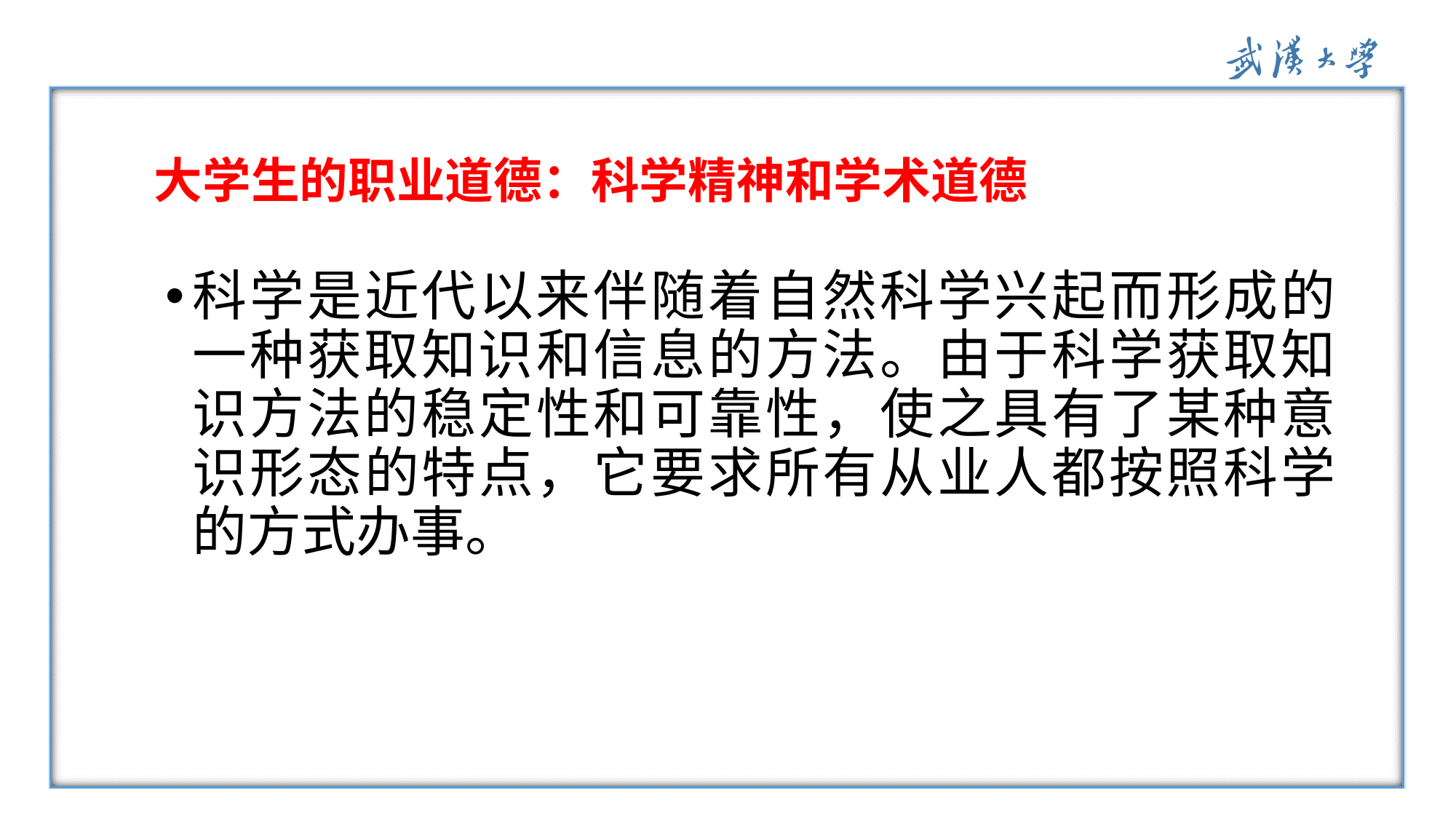

# 大学生的职业道德：科学精神和学术道德
科学是近代以来伴随着自然科学兴起而形成的一种获取知识和信息的方法。由于科学获取知识方法的稳定性和可靠性，使之具有了某种意识形态的特点，它要求所有从业人都按照科学的方式办事。